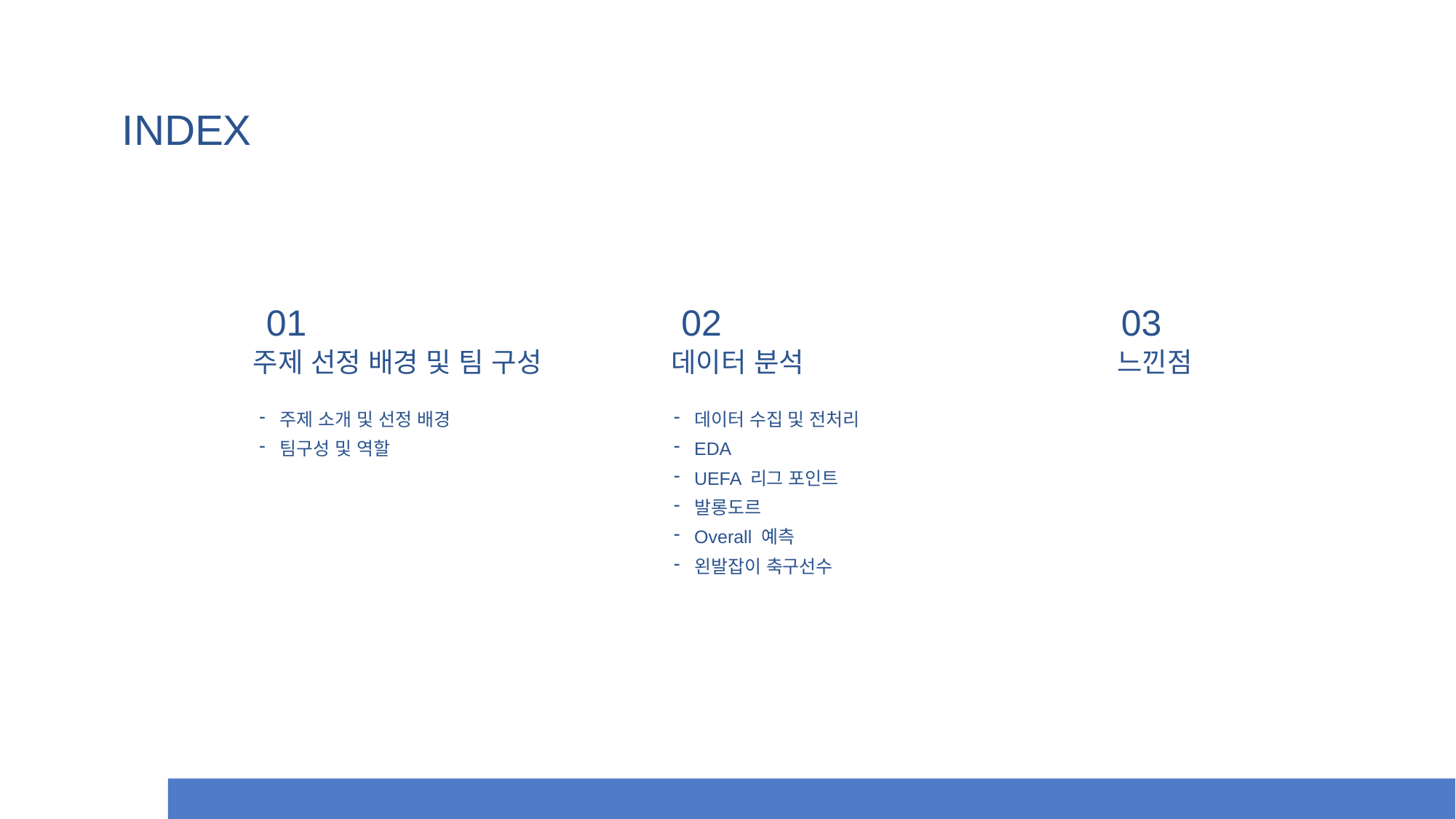

INDEX
01
주제 선정 배경 및 팀 구성
주제 소개 및 선정 배경
팀구성 및 역할
02
데이터 분석
데이터 수집 및 전처리
EDA
UEFA 리그 포인트
발롱도르
Overall 예측
왼발잡이 축구선수
03
느낀점